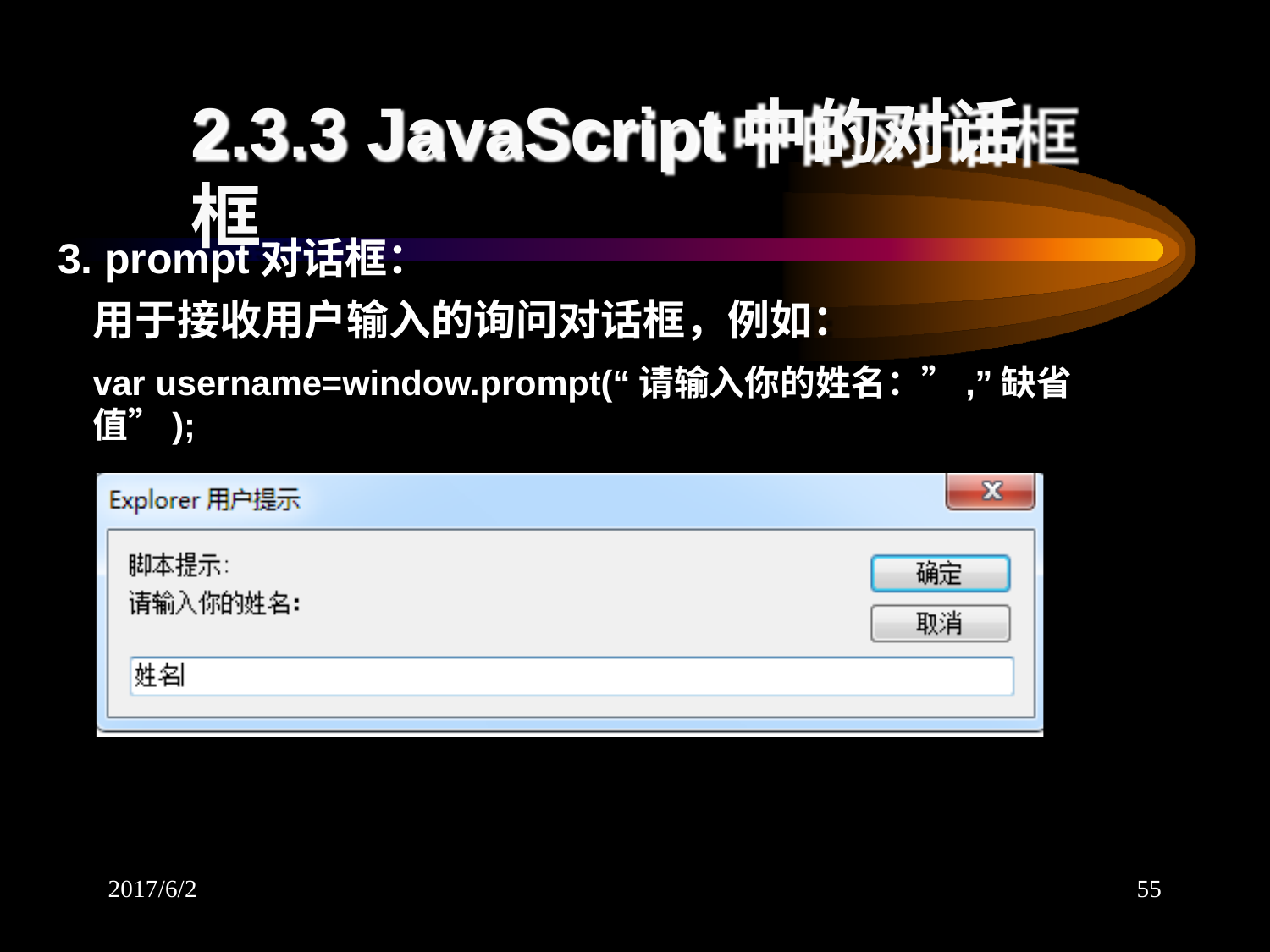

# 2.3.3 JavaScript中的对话框

3. prompt对话框：
用于接收用户输入的询问对话框，例如：
var username=window.prompt(“请输入你的姓名：”,”缺省值”);

2017/6/2
55